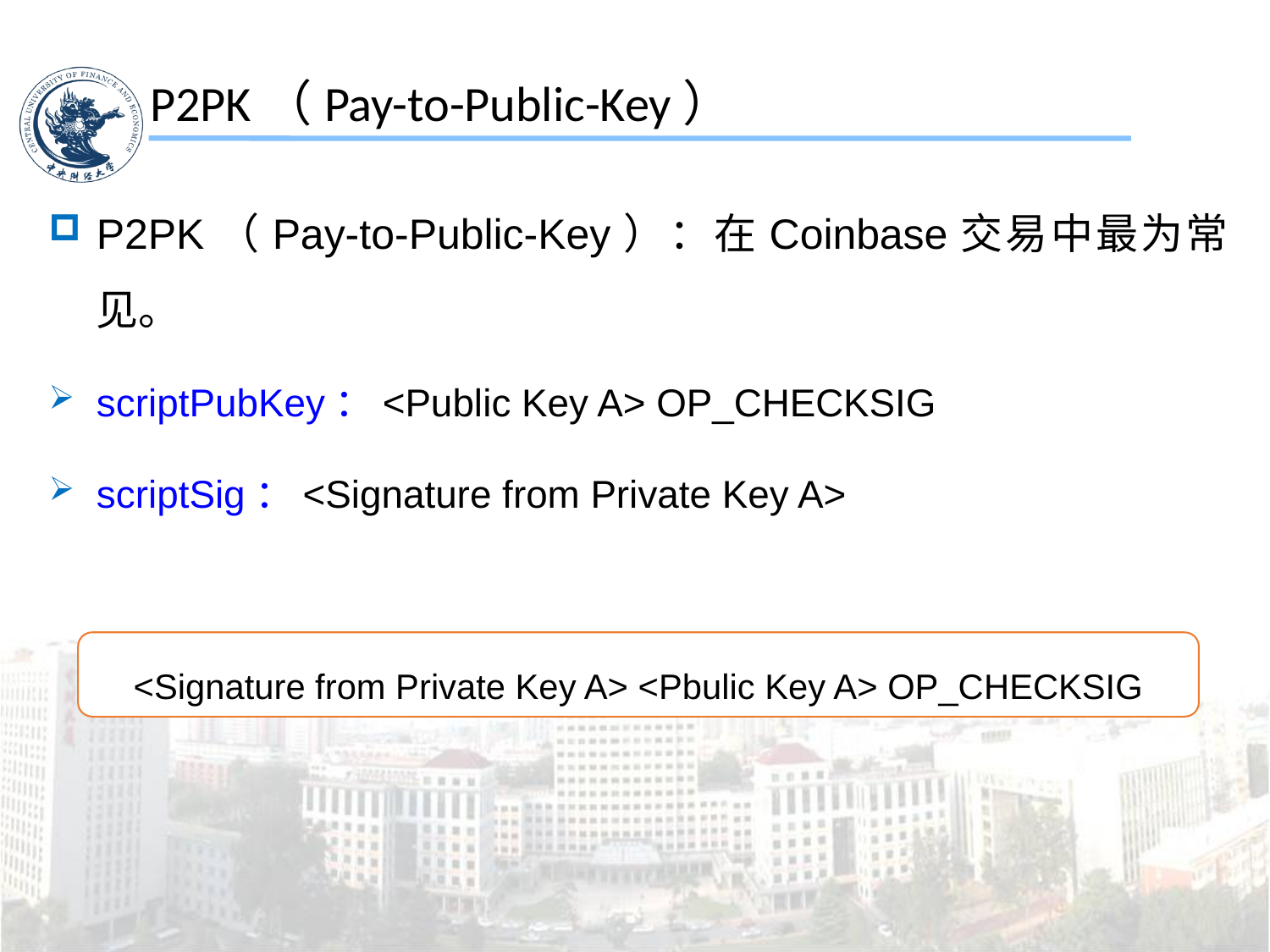

P2PK（Pay-to-Public-Key）
P2PK（Pay-to-Public-Key）：在Coinbase交易中最为常见。
scriptPubKey：<Public Key A> OP_CHECKSIG
scriptSig：<Signature from Private Key A>
<Signature from Private Key A> <Pbulic Key A> OP_CHECKSIG